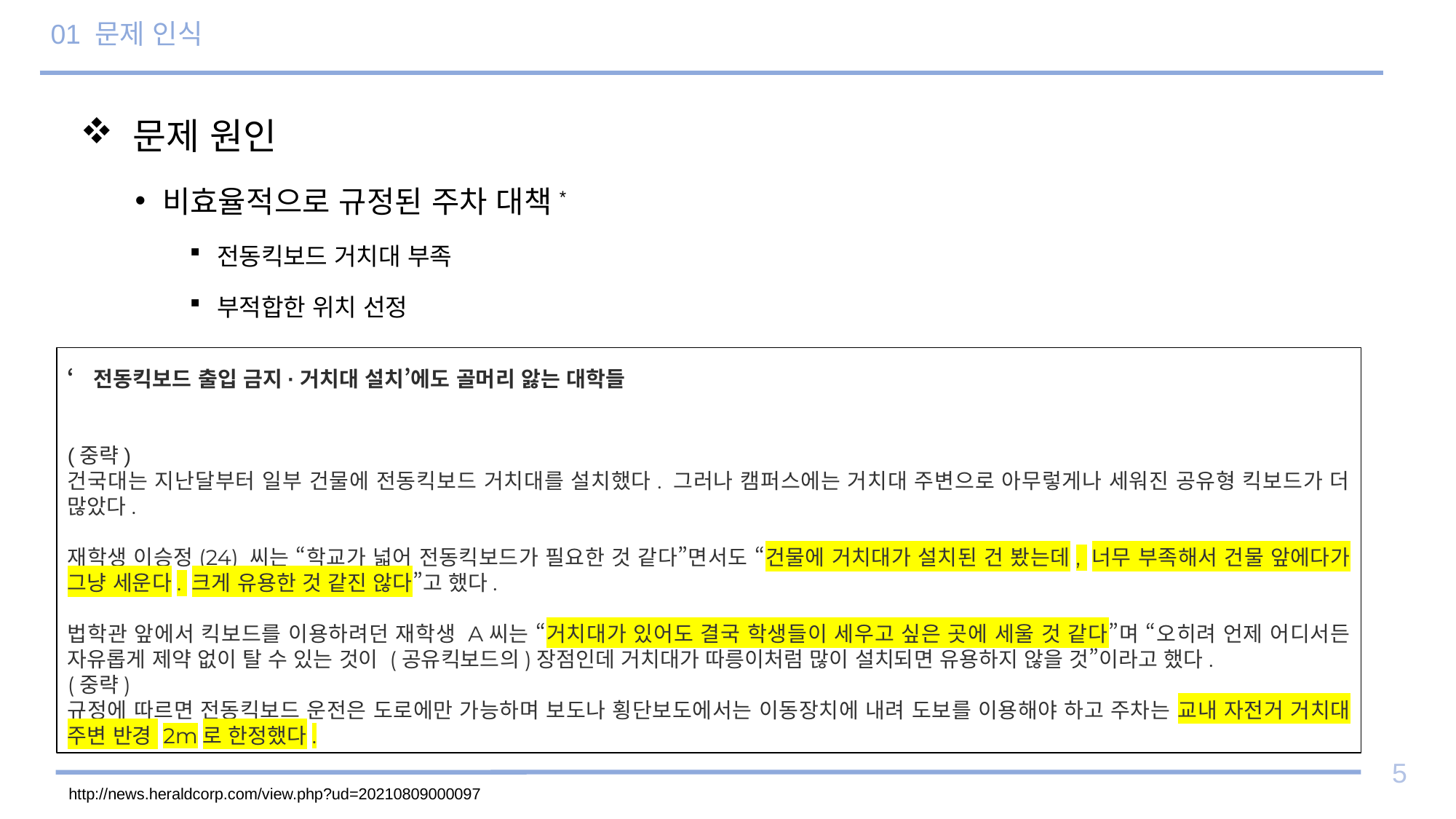

# 01 문제 인식
 문제 원인
비효율적으로 규정된 주차 대책*
전동킥보드 거치대 부족
부적합한 위치 선정
‘전동킥보드 출입 금지·거치대 설치’에도 골머리 앓는 대학들

(중략)
건국대는 지난달부터 일부 건물에 전동킥보드 거치대를 설치했다. 그러나 캠퍼스에는 거치대 주변으로 아무렇게나 세워진 공유형 킥보드가 더 많았다.

재학생 이승정(24) 씨는 “학교가 넓어 전동킥보드가 필요한 것 같다”면서도 “건물에 거치대가 설치된 건 봤는데, 너무 부족해서 건물 앞에다가 그냥 세운다. 크게 유용한 것 같진 않다”고 했다.

법학관 앞에서 킥보드를 이용하려던 재학생 A씨는 “거치대가 있어도 결국 학생들이 세우고 싶은 곳에 세울 것 같다”며 “오히려 언제 어디서든 자유롭게 제약 없이 탈 수 있는 것이 (공유킥보드의)장점인데 거치대가 따릉이처럼 많이 설치되면 유용하지 않을 것”이라고 했다.
(중략)
규정에 따르면 전동킥보드 운전은 도로에만 가능하며 보도나 횡단보도에서는 이동장치에 내려 도보를 이용해야 하고 주차는 교내 자전거 거치대 주변 반경 2m로 한정했다.
5
http://news.heraldcorp.com/view.php?ud=20210809000097